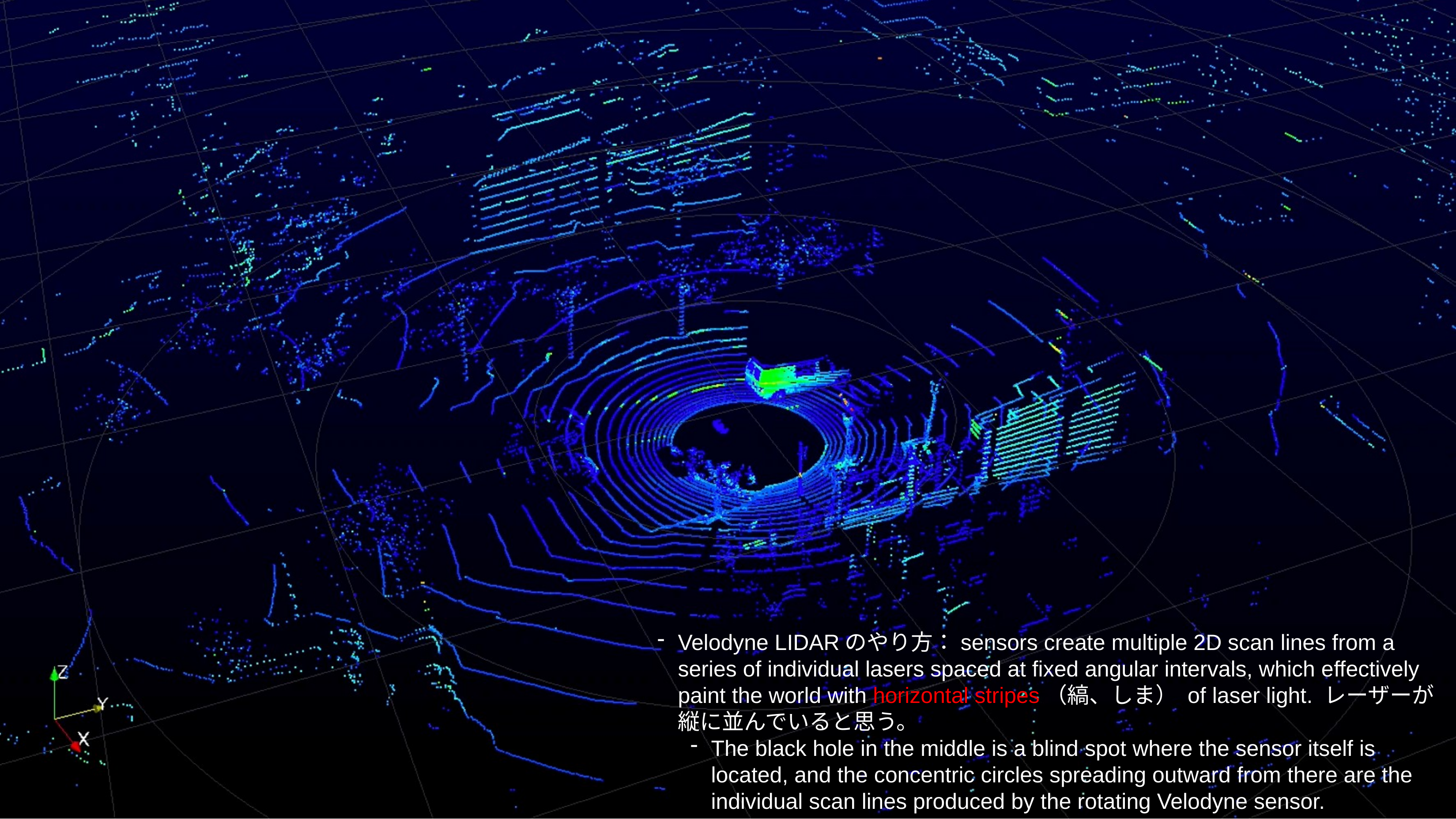

Velodyne LIDARのやり⽅：sensors create multiple 2D scan lines from a series of individual lasers spaced at fixed angular intervals, which effectively paint the world with horizontal stripes（縞、しま） of laser light. レーザーが縦に並んでいると思う。
The black hole in the middle is a blind spot where the sensor itself is located, and the concentric circles spreading outward from there are the individual scan lines produced by the rotating Velodyne sensor.
Each point in the scan is colored by the intensity of the return signal.